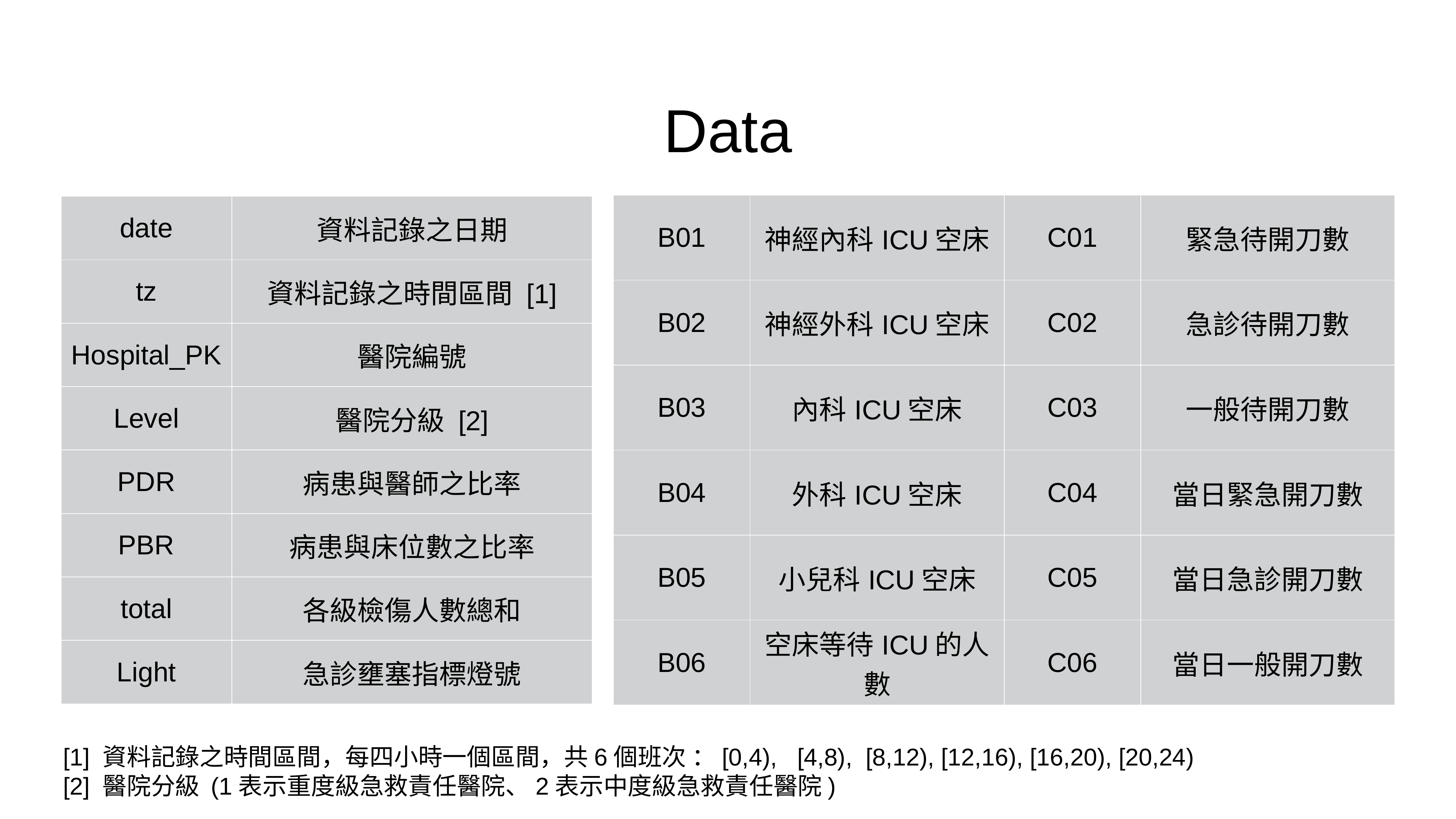

# Data
| B01 | 神經內科ICU空床 | C01 | 緊急待開刀數 |
| --- | --- | --- | --- |
| B02 | 神經外科ICU空床 | C02 | 急診待開刀數 |
| B03 | 內科ICU空床 | C03 | 一般待開刀數 |
| B04 | 外科ICU空床 | C04 | 當日緊急開刀數 |
| B05 | 小兒科ICU空床 | C05 | 當日急診開刀數 |
| B06 | 空床等待ICU的人數 | C06 | 當日一般開刀數 |
| date | 資料記錄之日期 |
| --- | --- |
| tz | 資料記錄之時間區間 [1] |
| Hospital\_PK | 醫院編號 |
| Level | 醫院分級 [2] |
| PDR | 病患與醫師之比率 |
| PBR | 病患與床位數之比率 |
| total | 各級檢傷人數總和 |
| Light | 急診壅塞指標燈號 |
[1] 資料記錄之時間區間，每四小時一個區間，共6個班次 ：[0,4),   [4,8),  [8,12), [12,16), [16,20), [20,24)
[2] 醫院分級 (1表示重度級急救責任醫院、2表示中度級急救責任醫院)